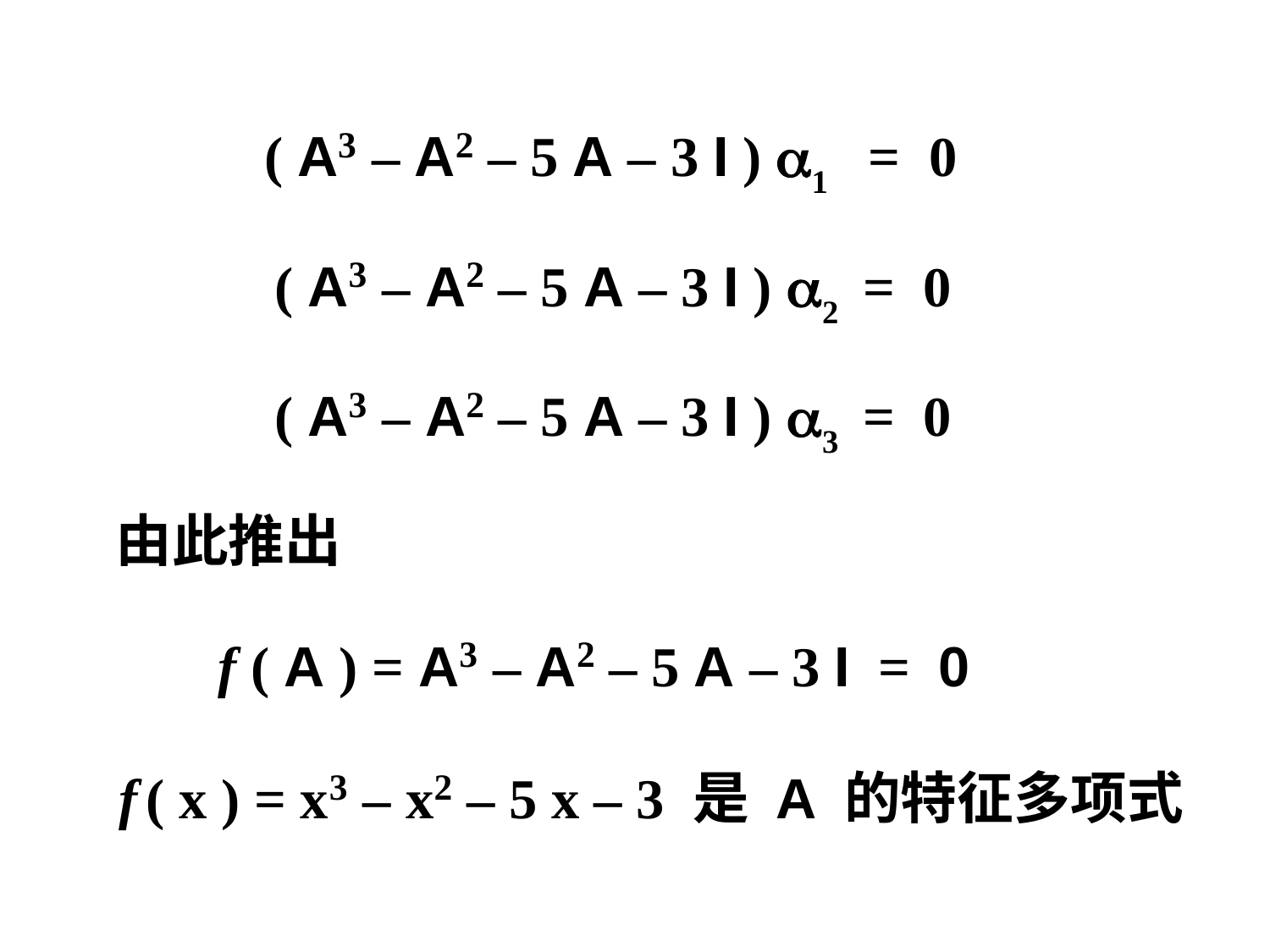

( A3 – A2 – 5 A – 3 I ) α1    =  0
              ( A3 – A2 – 5 A – 3 I ) α2   =  0
              ( A3 – A2 – 5 A – 3 I ) α3   =  0
  由此推出
          f ( A ) = A3 – A2 – 5 A – 3 I  =  0
   f ( x ) = x3 – x2 – 5 x – 3 是 A 的特征多项式